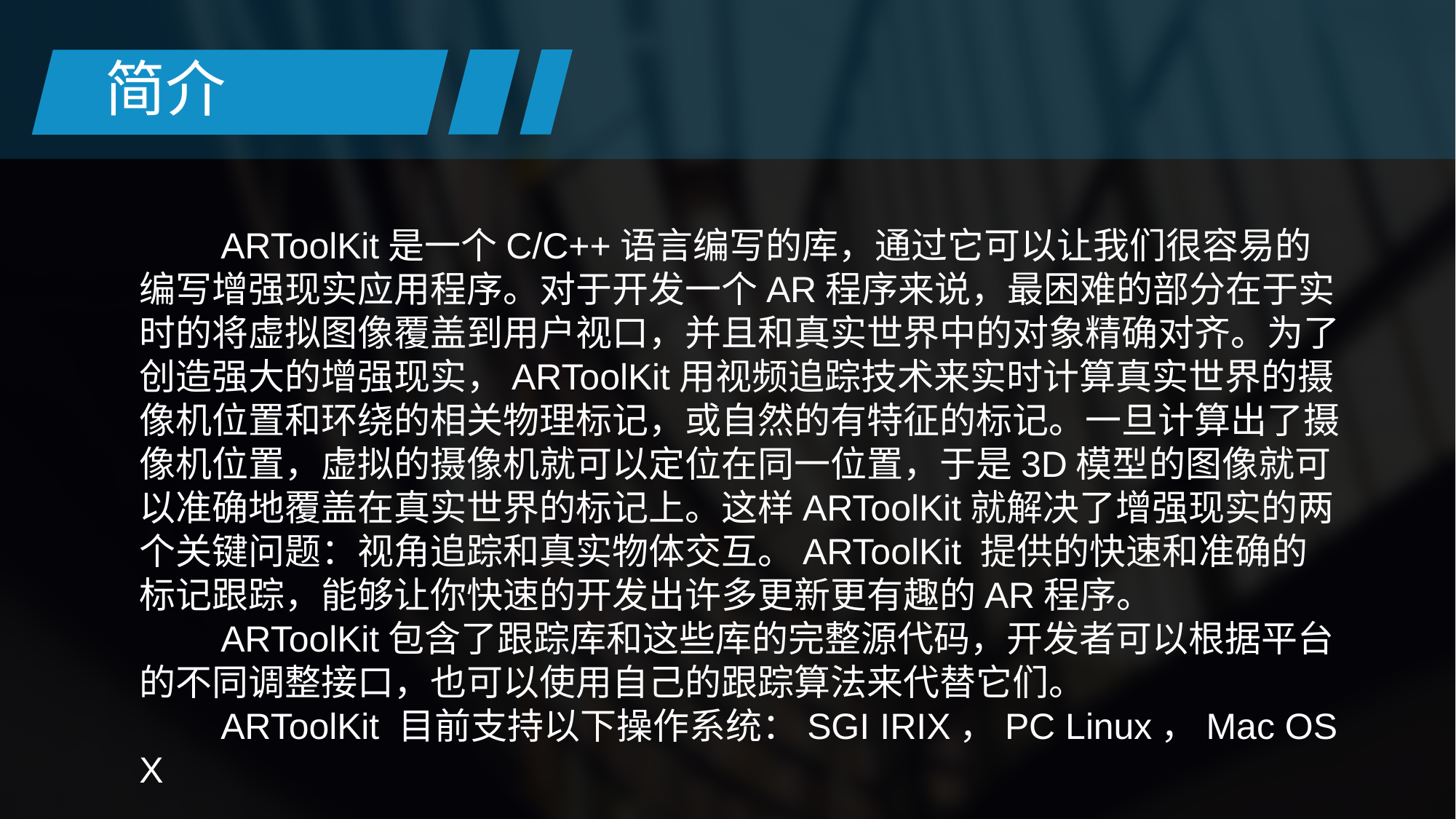

简介

        ARToolKit是一个C/C++语言编写的库，通过它可以让我们很容易的编写增强现实应用程序。对于开发一个AR程序来说，最困难的部分在于实时的将虚拟图像覆盖到用户视口，并且和真实世界中的对象精确对齐。为了创造强大的增强现实，ARToolKit用视频追踪技术来实时计算真实世界的摄像机位置和环绕的相关物理标记，或自然的有特征的标记。一旦计算出了摄像机位置，虚拟的摄像机就可以定位在同一位置，于是3D模型的图像就可以准确地覆盖在真实世界的标记上。这样ARToolKit就解决了增强现实的两个关键问题：视角追踪和真实物体交互。ARToolKit 提供的快速和准确的标记跟踪，能够让你快速的开发出许多更新更有趣的AR程序。
        ARToolKit包含了跟踪库和这些库的完整源代码，开发者可以根据平台的不同调整接口，也可以使用自己的跟踪算法来代替它们。
        ARToolKit 目前支持以下操作系统：SGI IRIX，PC Linux，Mac OS X